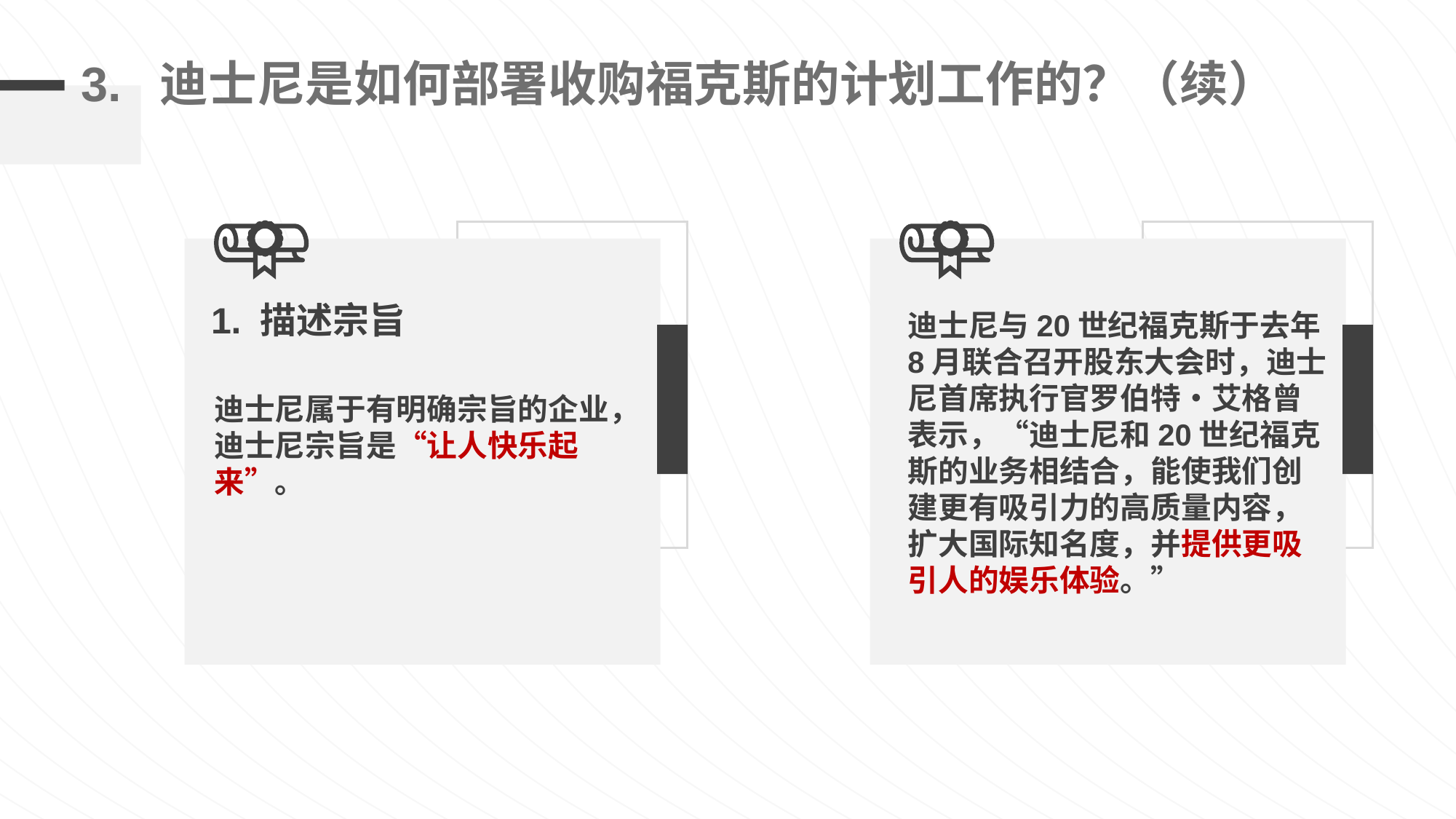

# 3.  迪士尼是如何部署收购福克斯的计划工作的？（续）

1. 描述宗旨
迪士尼与20世纪福克斯于去年8月联合召开股东大会时，迪士尼首席执行官罗伯特•艾格曾表示，“迪士尼和20世纪福克斯的业务相结合，能使我们创建更有吸引力的高质量内容，扩大国际知名度，并提供更吸引人的娱乐体验。”

迪士尼属于有明确宗旨的企业，迪士尼宗旨是“让人快乐起来”。